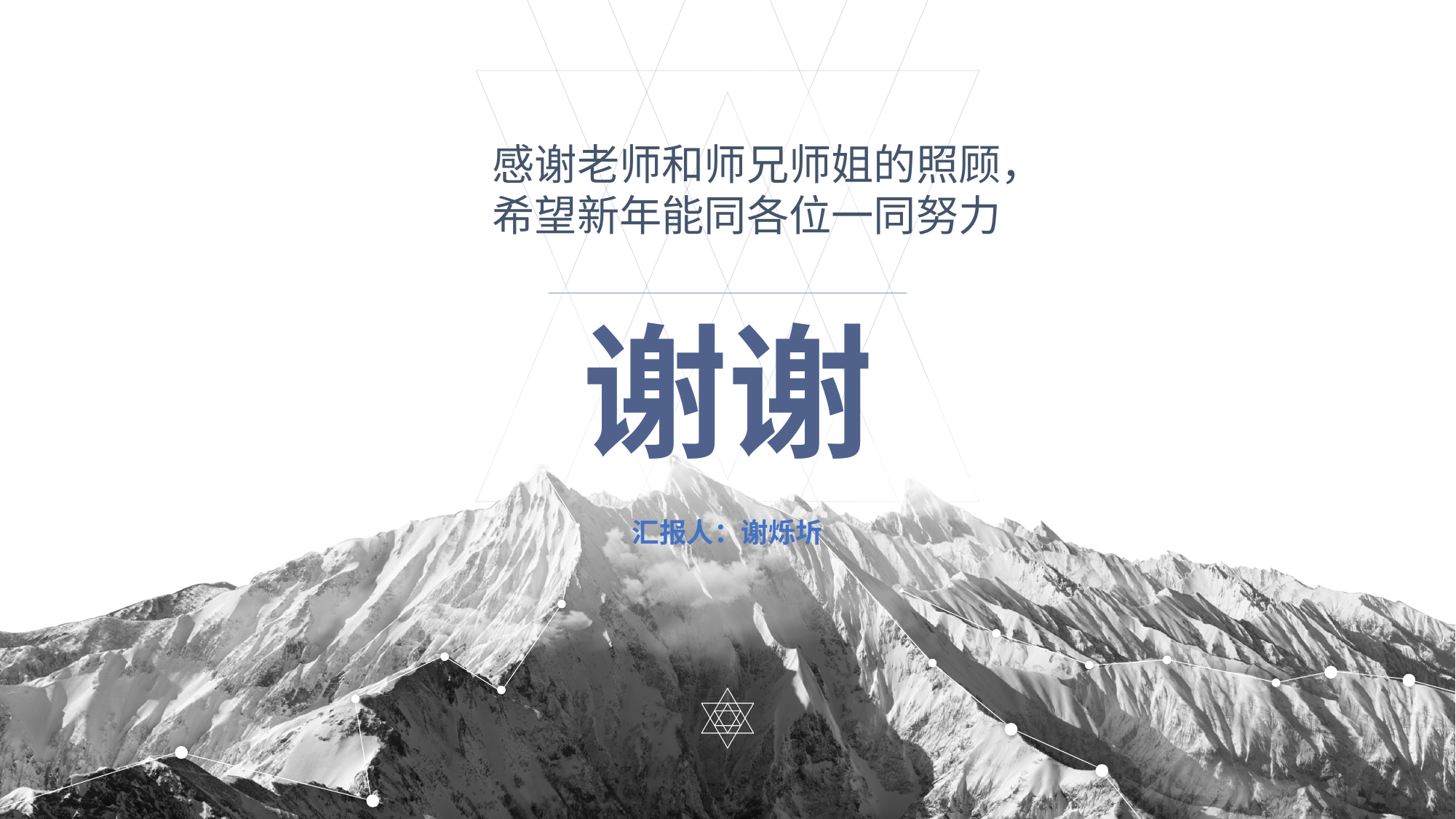

感谢老师和师兄师姐的照顾，希望新年能同各位一同努力
谢谢
汇报人：谢烁圻